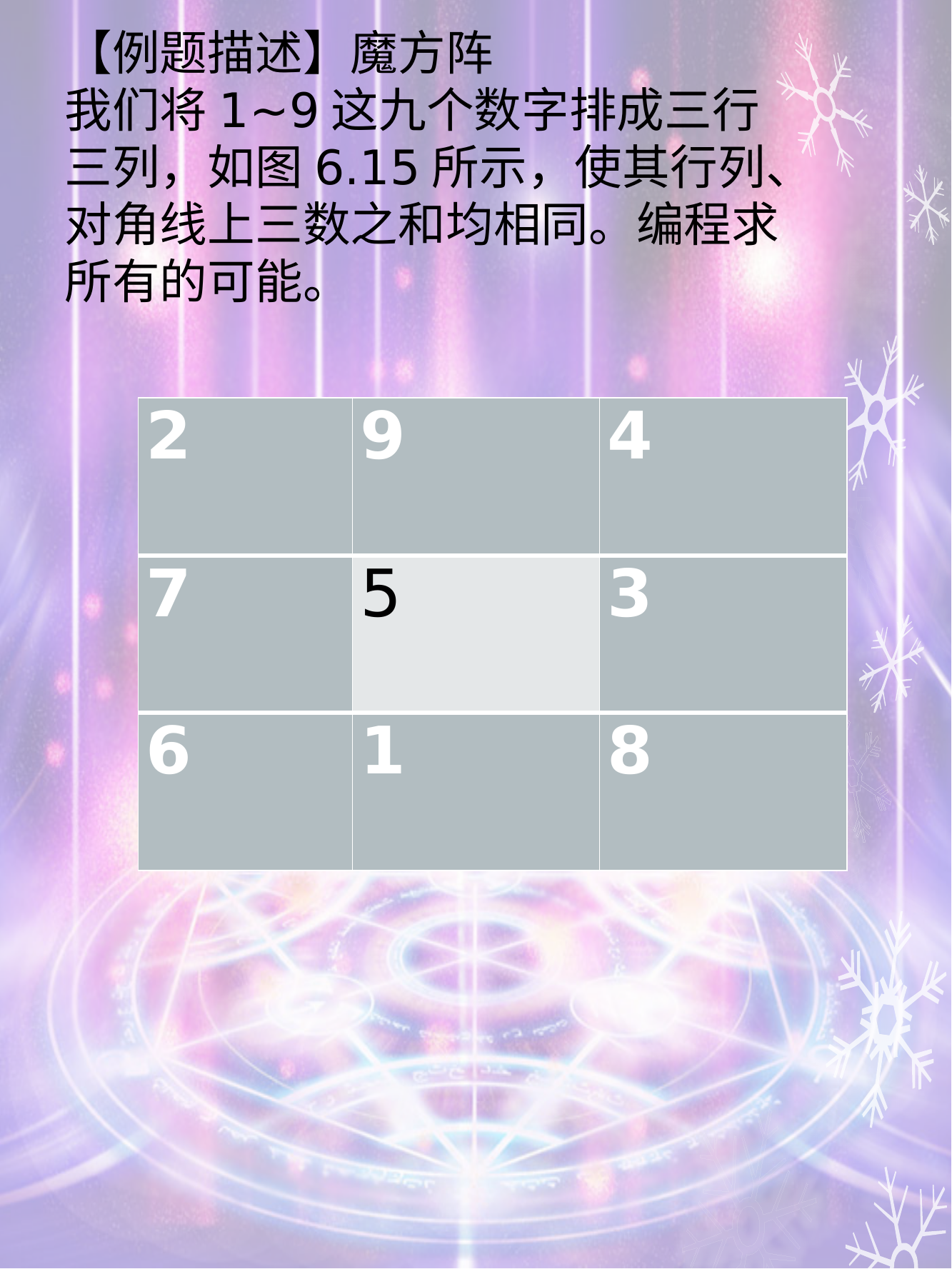

# 【例题描述】魔方阵 我们将1~9这九个数字排成三行三列，如图6.15所示，使其行列、对角线上三数之和均相同。编程求所有的可能。

| 2 | 9 | 4 |
| --- | --- | --- |
| 7 | 5 | 3 |
| 6 | 1 | 8 |